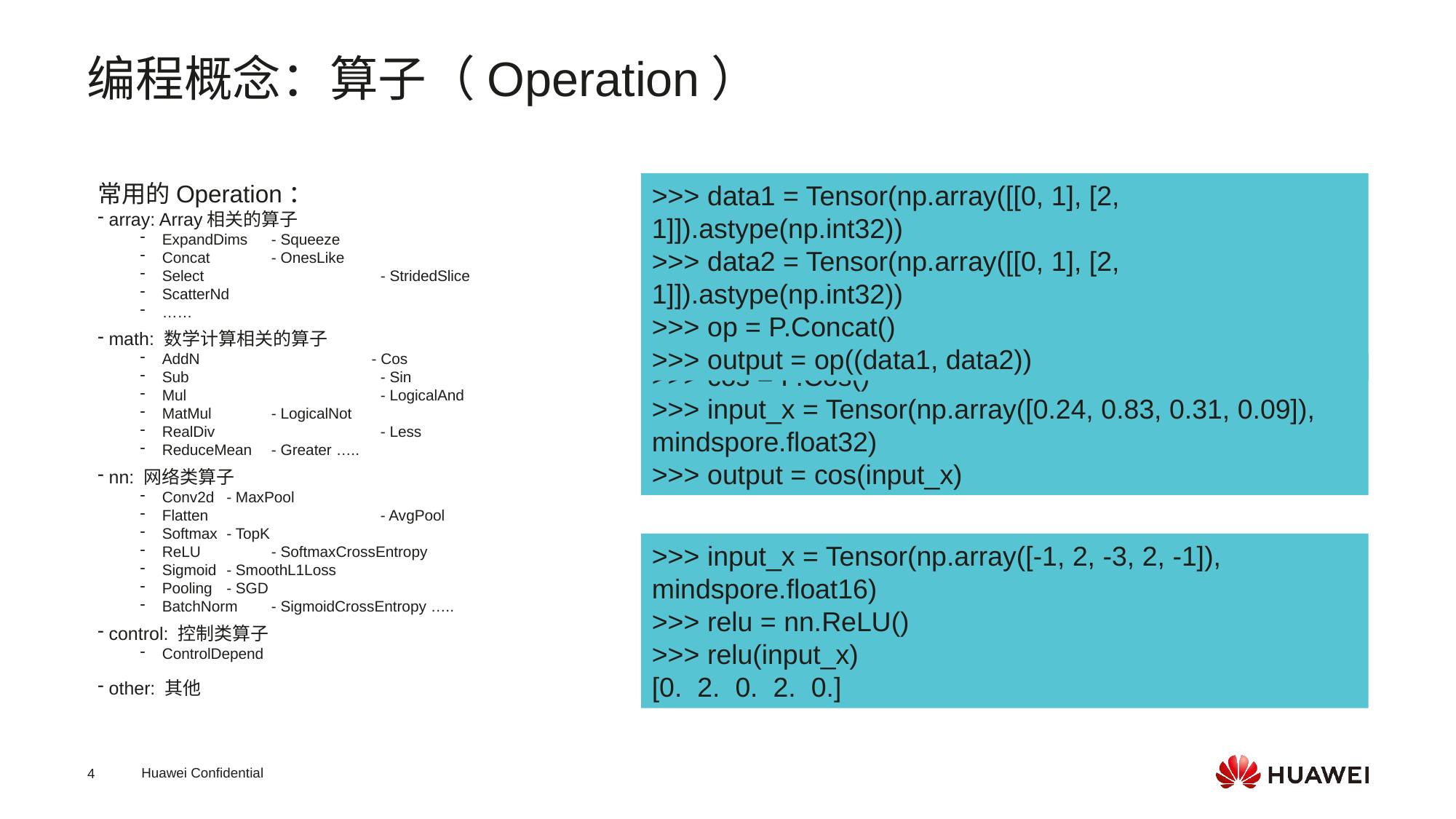

编程概念：算子（Operation）
常用的Operation：
 array: Array相关的算子
ExpandDims	- Squeeze
Concat	- OnesLike
Select		- StridedSlice
ScatterNd
……

 math: 数学计算相关的算子
AddN	                        - Cos
Sub		- Sin
Mul		- LogicalAnd
MatMul	- LogicalNot
RealDiv                   	- Less
ReduceMean	- Greater …..

 nn: 网络类算子
Conv2d	- MaxPool
Flatten                	- AvgPool
Softmax	- TopK
ReLU		- SoftmaxCrossEntropy
Sigmoid	- SmoothL1Loss
Pooling	- SGD
BatchNorm	- SigmoidCrossEntropy …..

 control: 控制类算子
ControlDepend

 other: 其他
>>> data1 = Tensor(np.array([[0, 1], [2, 1]]).astype(np.int32))
>>> data2 = Tensor(np.array([[0, 1], [2, 1]]).astype(np.int32))
>>> op = P.Concat()
>>> output = op((data1, data2))
>>> cos = P.Cos()
>>> input_x = Tensor(np.array([0.24, 0.83, 0.31, 0.09]), mindspore.float32)
>>> output = cos(input_x)
>>> input_x = Tensor(np.array([-1, 2, -3, 2, -1]), mindspore.float16)
>>> relu = nn.ReLU()
>>> relu(input_x)
[0.  2.  0.  2.  0.]
4